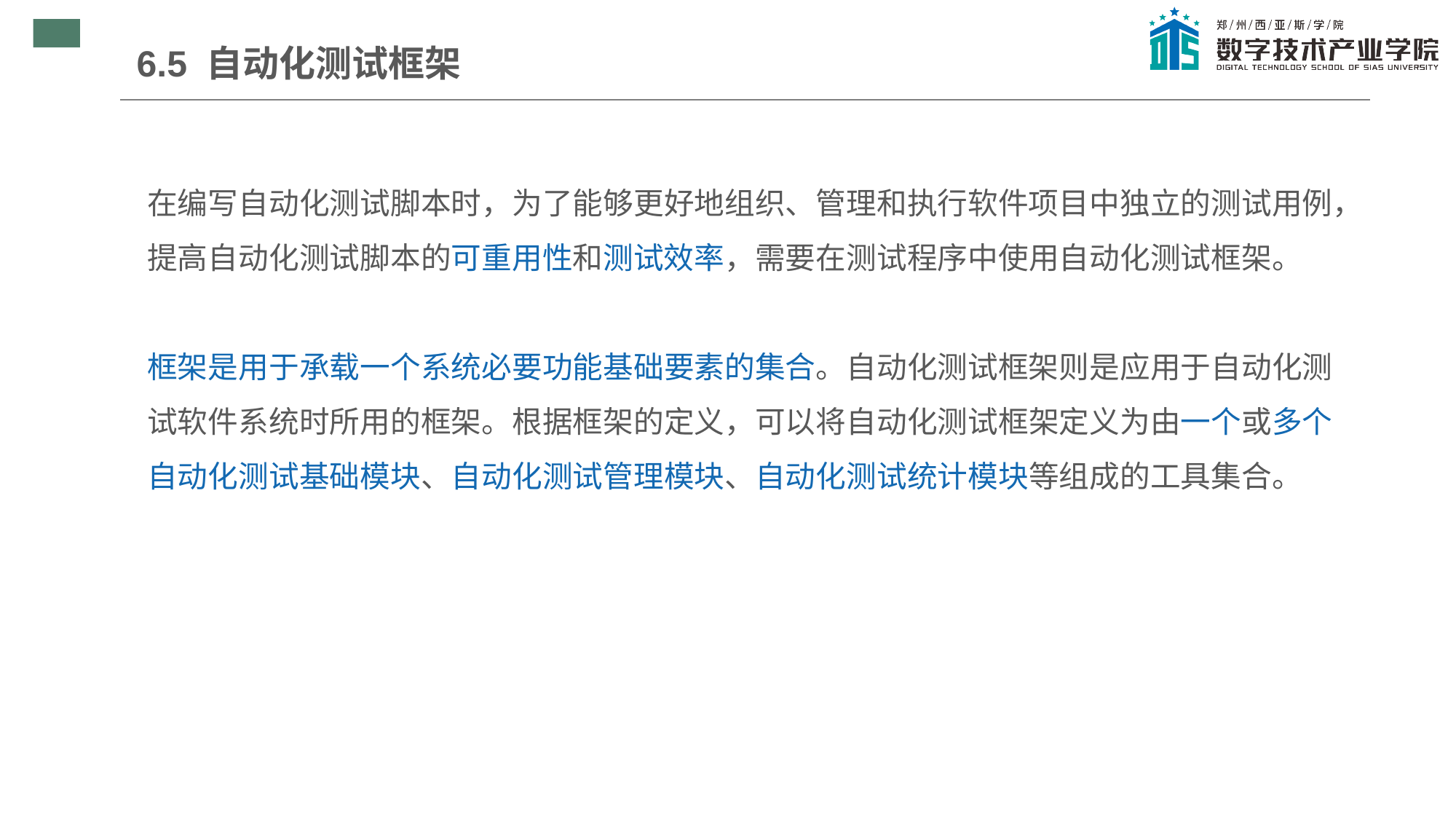

6.5 自动化测试框架
在编写自动化测试脚本时，为了能够更好地组织、管理和执行软件项目中独立的测试用例，提高自动化测试脚本的可重用性和测试效率，需要在测试程序中使用自动化测试框架。

框架是用于承载一个系统必要功能基础要素的集合。自动化测试框架则是应用于自动化测试软件系统时所用的框架。根据框架的定义，可以将自动化测试框架定义为由一个或多个自动化测试基础模块、自动化测试管理模块、自动化测试统计模块等组成的工具集合。